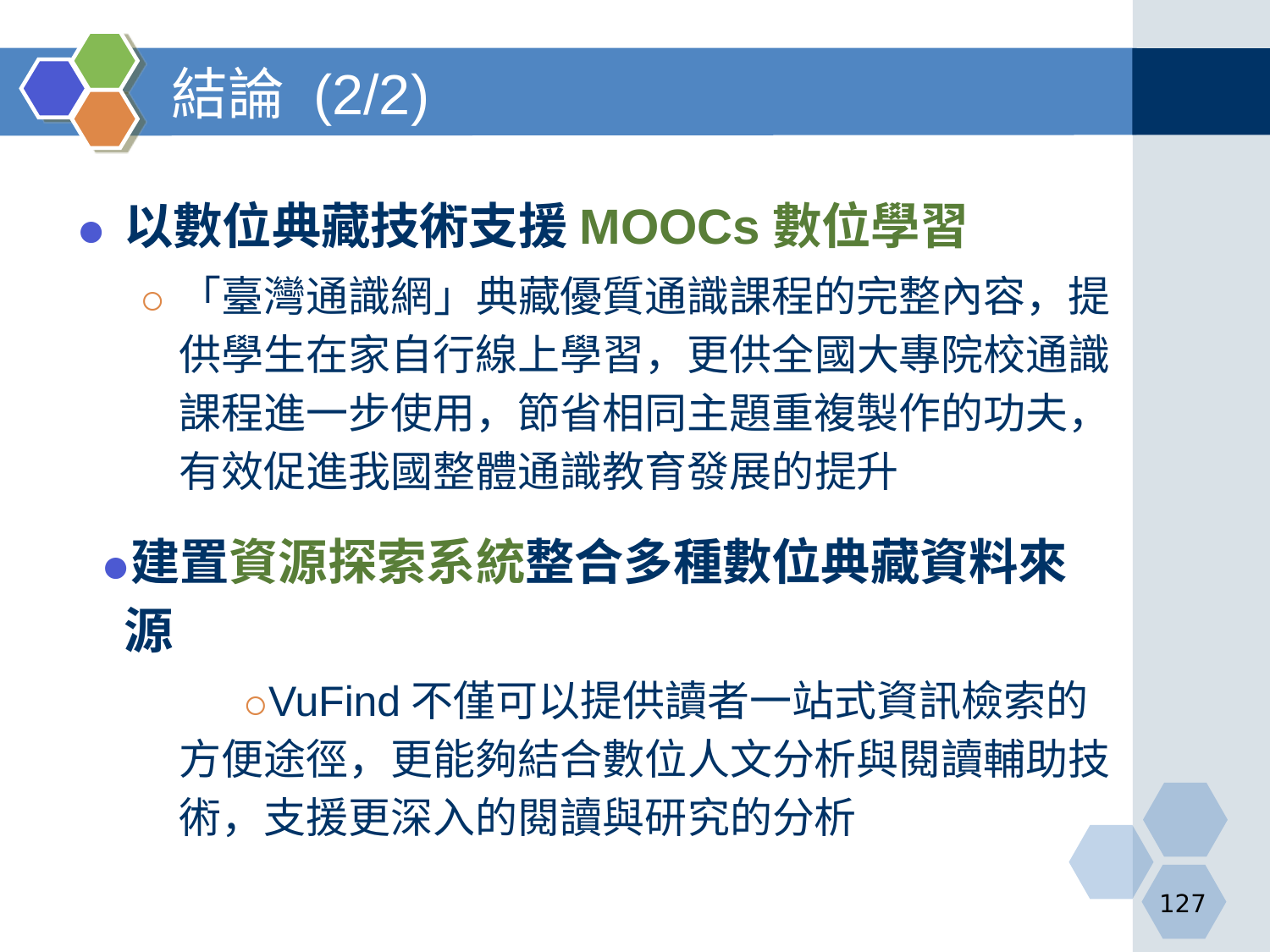

# 結論 (2/2)
以數位典藏技術支援MOOCs數位學習
「臺灣通識網」典藏優質通識課程的完整內容，提供學生在家自行線上學習，更供全國大專院校通識課程進一步使用，節省相同主題重複製作的功夫，有效促進我國整體通識教育發展的提升
建置資源探索系統整合多種數位典藏資料來源
VuFind不僅可以提供讀者一站式資訊檢索的方便途徑，更能夠結合數位人文分析與閱讀輔助技術，支援更深入的閱讀與研究的分析
127